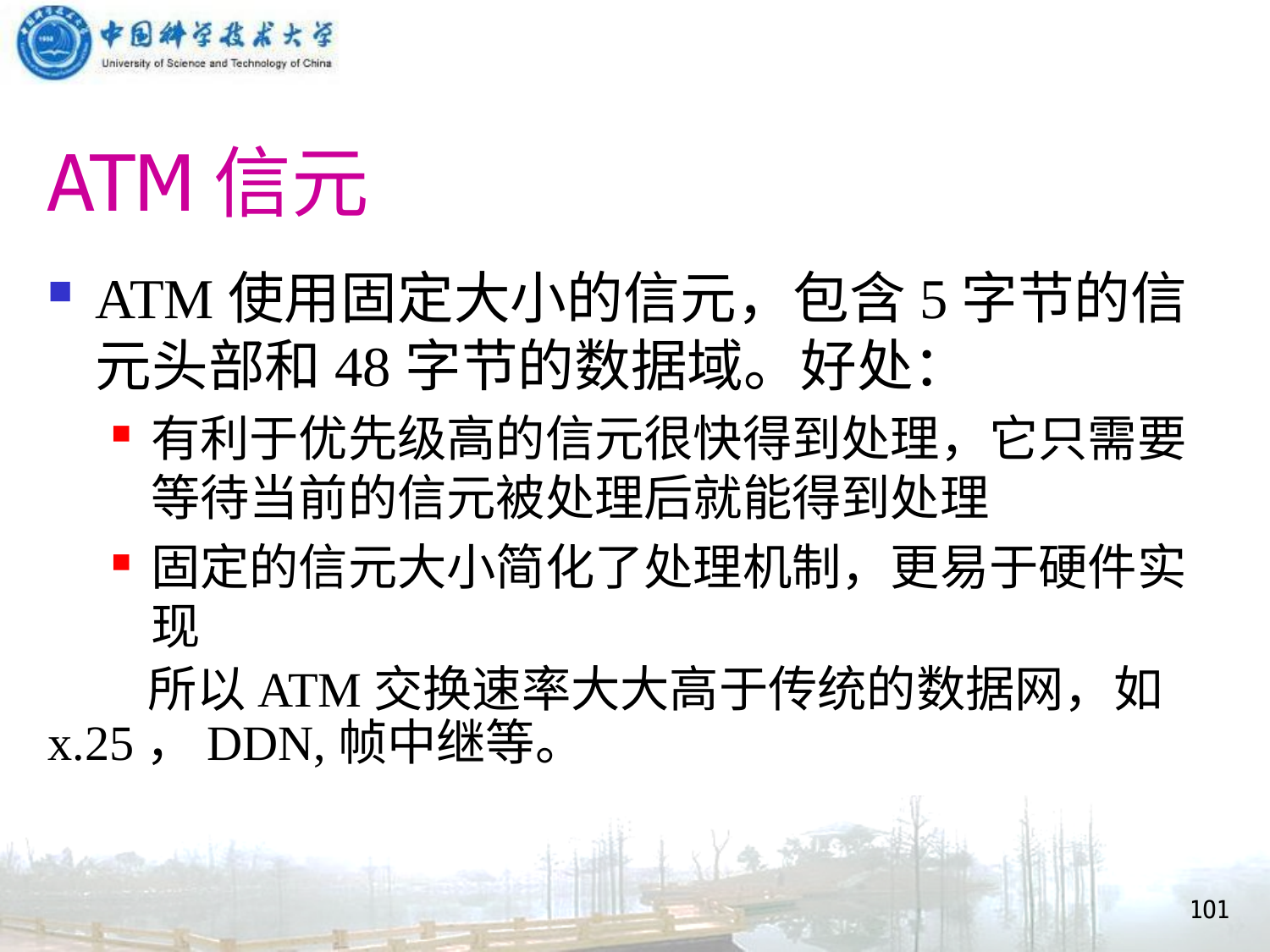

# ATM信元
ATM使用固定大小的信元，包含5字节的信元头部和48字节的数据域。好处：
有利于优先级高的信元很快得到处理，它只需要等待当前的信元被处理后就能得到处理
固定的信元大小简化了处理机制，更易于硬件实现
        所以ATM交换速率大大高于传统的数据网，如x.25，DDN,帧中继等。

101